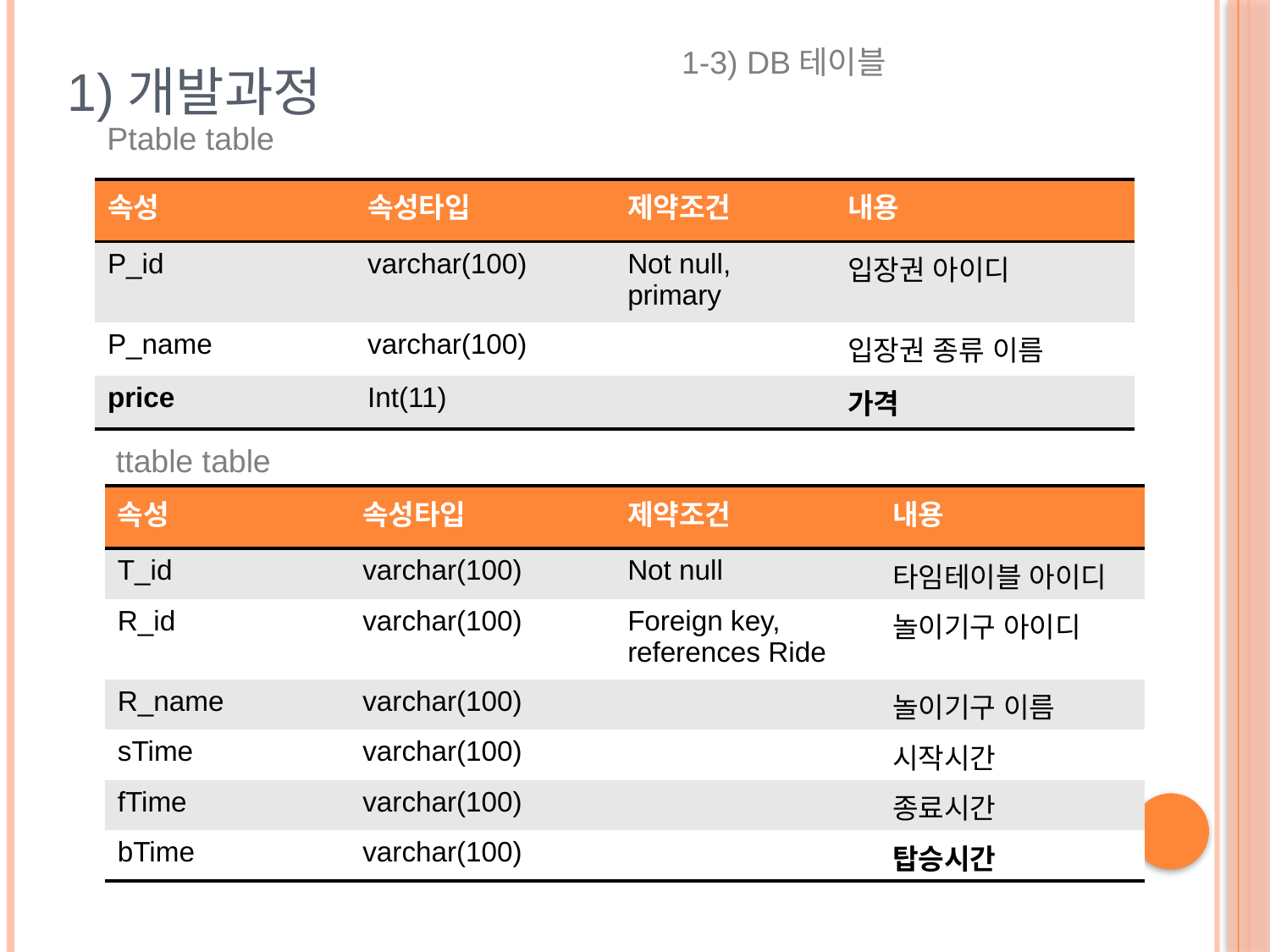

# 1)개발과정
1-3) DB테이블
Ptable table
| 속성 | 속성타입 | 제약조건 | 내용 |
| --- | --- | --- | --- |
| P\_id | varchar(100) | Not null, primary | 입장권 아이디 |
| P\_name | varchar(100) |  | 입장권 종류 이름 |
| price | Int(11) |  | 가격 |
ttable table
| 속성 | 속성타입 | 제약조건 | 내용 |
| --- | --- | --- | --- |
| T\_id | varchar(100) | Not null | 타임테이블 아이디 |
| R\_id | varchar(100) | Foreign key, references Ride | 놀이기구 아이디 |
| R\_name | varchar(100) |  | 놀이기구 이름 |
| sTime | varchar(100) |  | 시작시간 |
| fTime | varchar(100) |  | 종료시간 |
| bTime | varchar(100) |  | 탑승시간 |